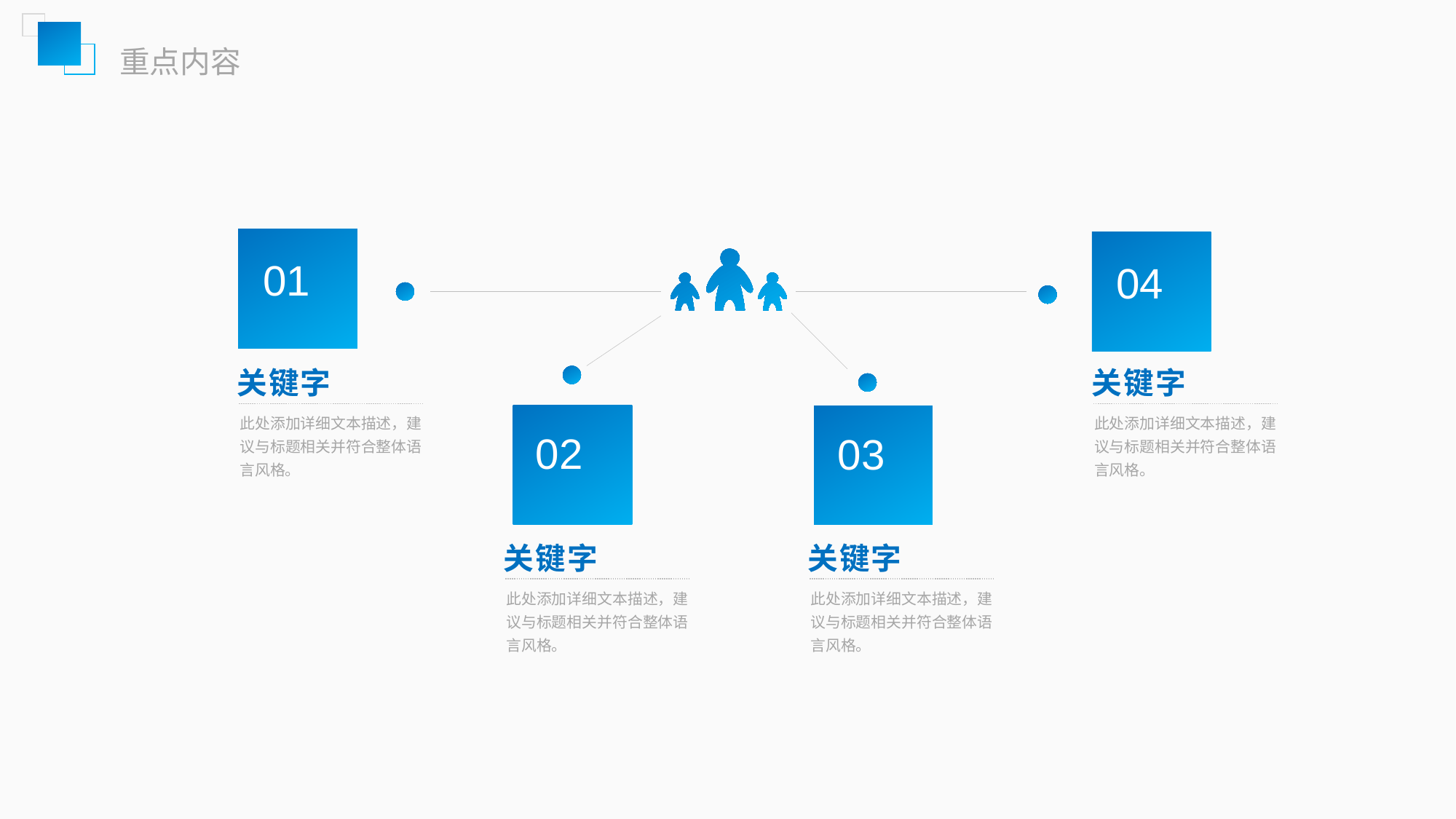

重点内容

01

04

关键字
关键字

此处添加详细文本描述，建议与标题相关并符合整体语言风格。
此处添加详细文本描述，建议与标题相关并符合整体语言风格。

02

03
关键字
关键字
此处添加详细文本描述，建议与标题相关并符合整体语言风格。
此处添加详细文本描述，建议与标题相关并符合整体语言风格。